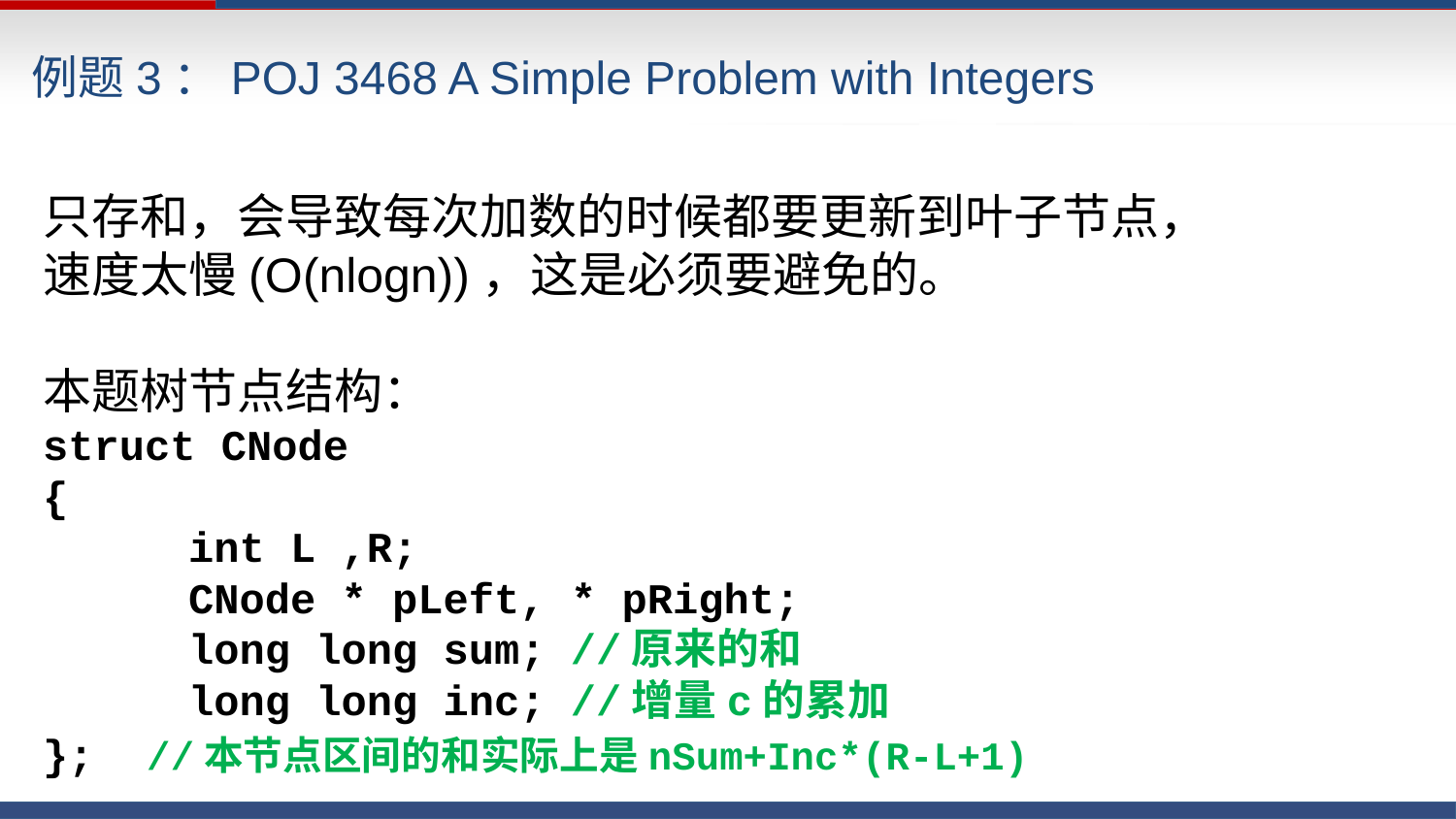

# 例题3：POJ 3468 A Simple Problem with Integers
只存和，会导致每次加数的时候都要更新到叶子节点，速度太慢(O(nlogn))，这是必须要避免的。

本题树节点结构：
struct CNode
{
	int L ,R;
	CNode * pLeft, * pRight;
	long long sum; //原来的和
	long long inc; //增量c的累加
};  //本节点区间的和实际上是nSum+Inc*(R-L+1)